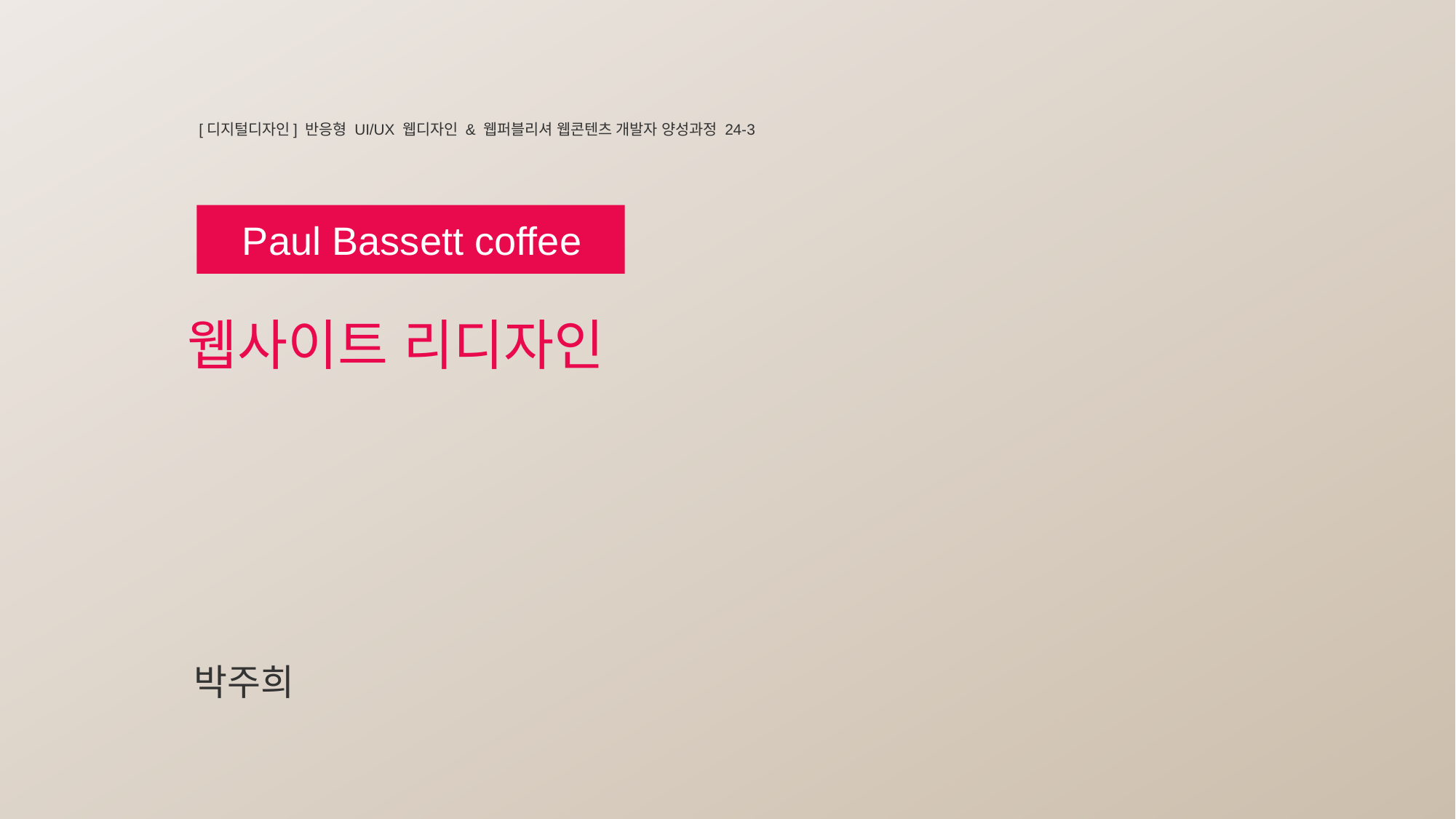

[디지털디자인] 반응형 UI/UX 웹디자인 & 웹퍼블리셔 웹콘텐츠 개발자 양성과정 24-3

Paul Bassett coffee
웹사이트 리디자인
박주희